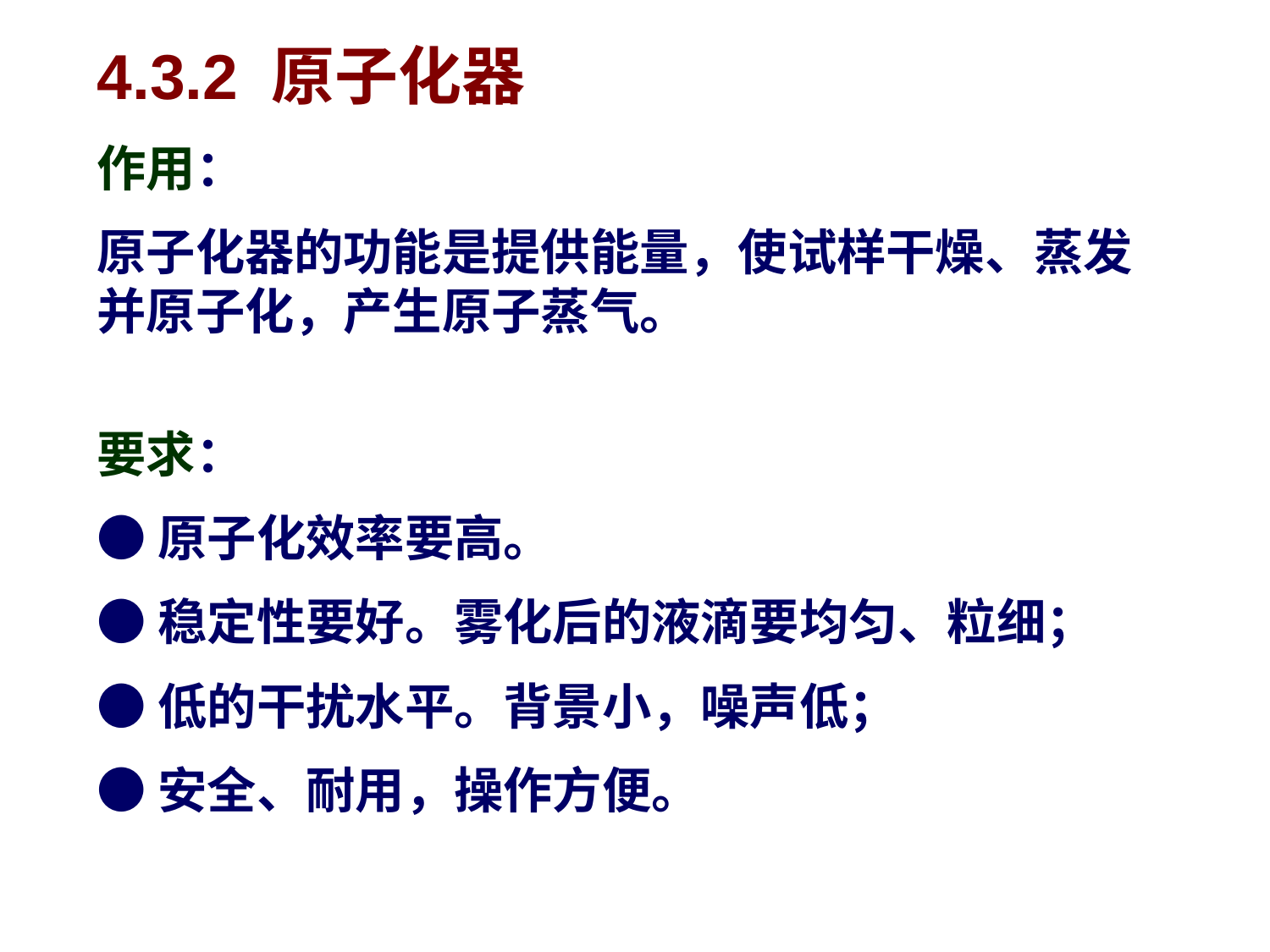

4.3.2 原子化器
作用：
原子化器的功能是提供能量，使试样干燥、蒸发并原子化，产生原子蒸气。
要求：
●原子化效率要高。
●稳定性要好。雾化后的液滴要均匀、粒细；
●低的干扰水平。背景小，噪声低；
●安全、耐用，操作方便。